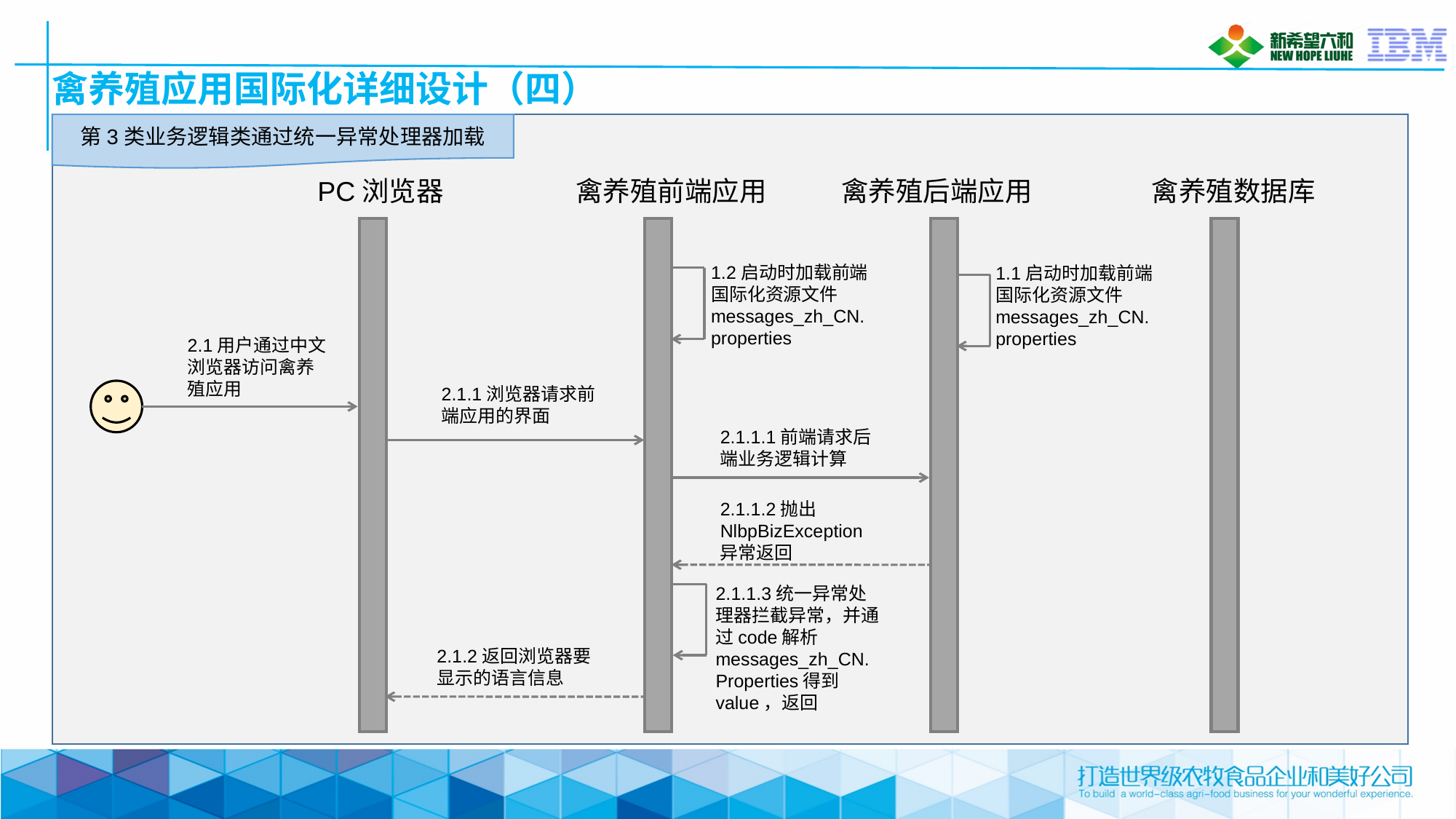

# 禽养殖应用国际化详细设计（四）
第3类业务逻辑类通过统一异常处理器加载

PC浏览器
禽养殖前端应用
禽养殖后端应用
禽养殖数据库

1.2启动时加载前端国际化资源文件messages_zh_CN. properties
1.1启动时加载前端国际化资源文件messages_zh_CN. properties

2.1用户通过中文浏览器访问禽养殖应用
2.1.1浏览器请求前端应用的界面

2.1.1.1前端请求后端业务逻辑计算
2.1.1.2抛出NlbpBizException
异常返回
2.1.1.3统一异常处理器拦截异常，并通过code解析messages_zh_CN. Properties得到value，返回
2.1.2返回浏览器要显示的语言信息